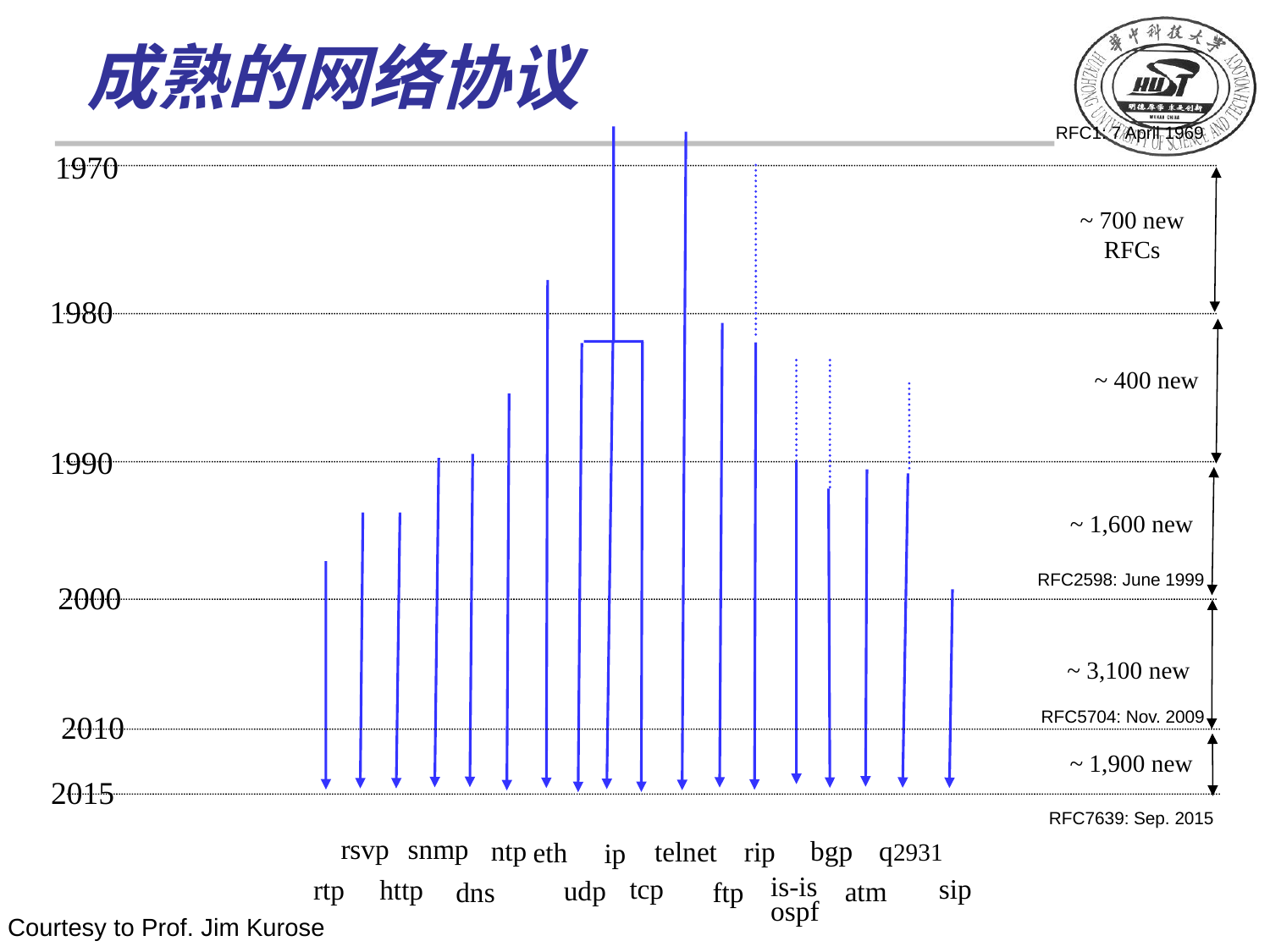

成熟的网络协议
RFC1: 7 April 1969

1970

~ 700 new
 RFCs

1980

~ 400 new

1990

~ 1,600 new

RFC2598: June 1999
2000

~ 3,100 new
RFC5704: Nov. 2009
2010

~ 1,900 new
2015

RFC7639: Sep. 2015
rsvp
snmp
ntp
telnet
rip
eth
ip
bgp
q2931
tcp
sip
rtp
http
udp
dns
ftp
is-is
ospf
atm
Courtesy to Prof. Jim Kurose